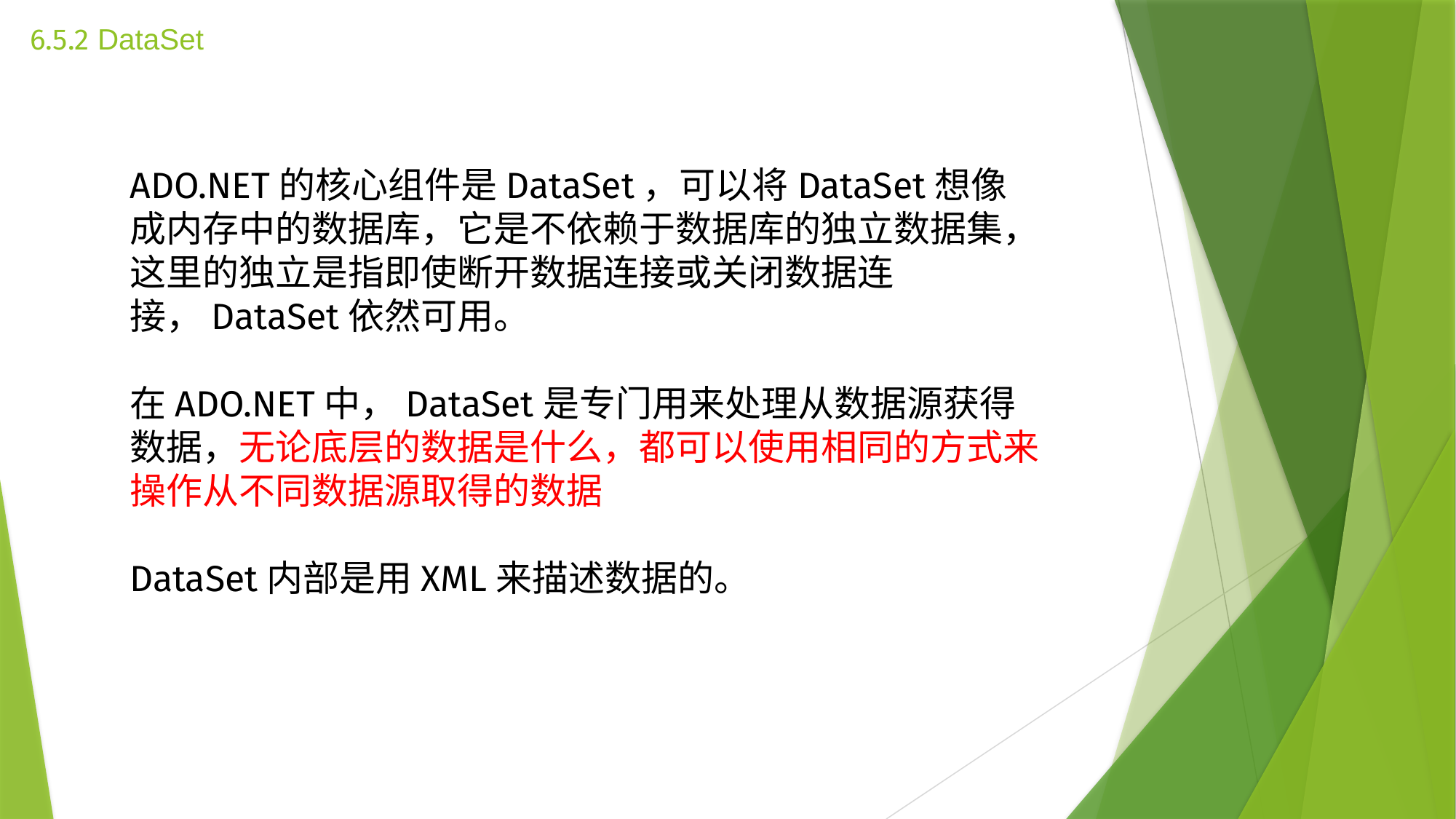

# 6.5.2 DataSet
ADO.NET的核心组件是DataSet，可以将DataSet想像成内存中的数据库，它是不依赖于数据库的独立数据集，这里的独立是指即使断开数据连接或关闭数据连接，DataSet依然可用。

在ADO.NET中，DataSet是专门用来处理从数据源获得数据，无论底层的数据是什么，都可以使用相同的方式来操作从不同数据源取得的数据

DataSet内部是用XML来描述数据的。